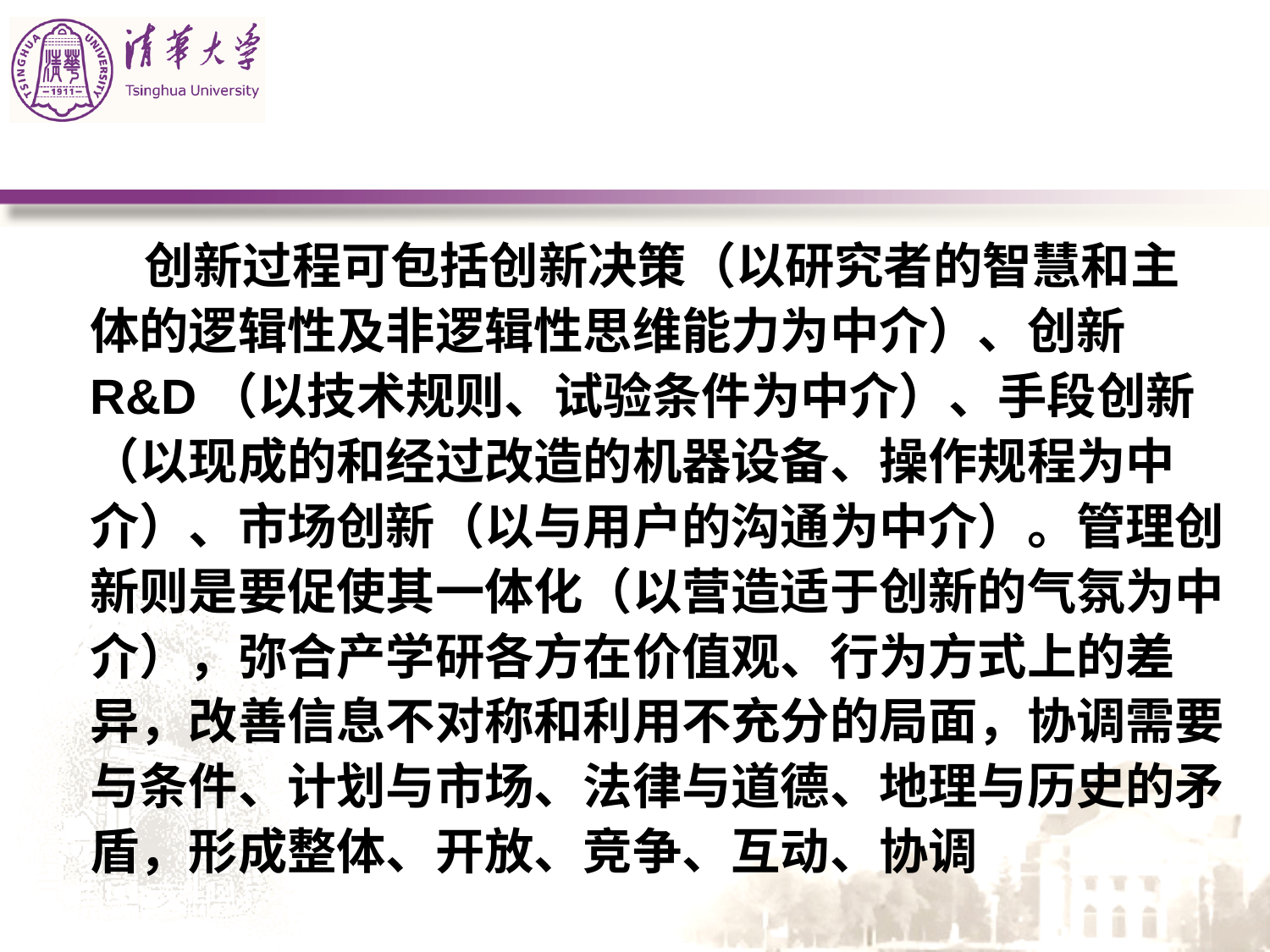

#
        创新过程可包括创新决策（以研究者的智慧和主体的逻辑性及非逻辑性思维能力为中介）、创新R&D（以技术规则、试验条件为中介）、手段创新（以现成的和经过改造的机器设备、操作规程为中介）、市场创新（以与用户的沟通为中介）。管理创新则是要促使其一体化（以营造适于创新的气氛为中介），弥合产学研各方在价值观、行为方式上的差异，改善信息不对称和利用不充分的局面，协调需要与条件、计划与市场、法律与道德、地理与历史的矛盾，形成整体、开放、竞争、互动、协调